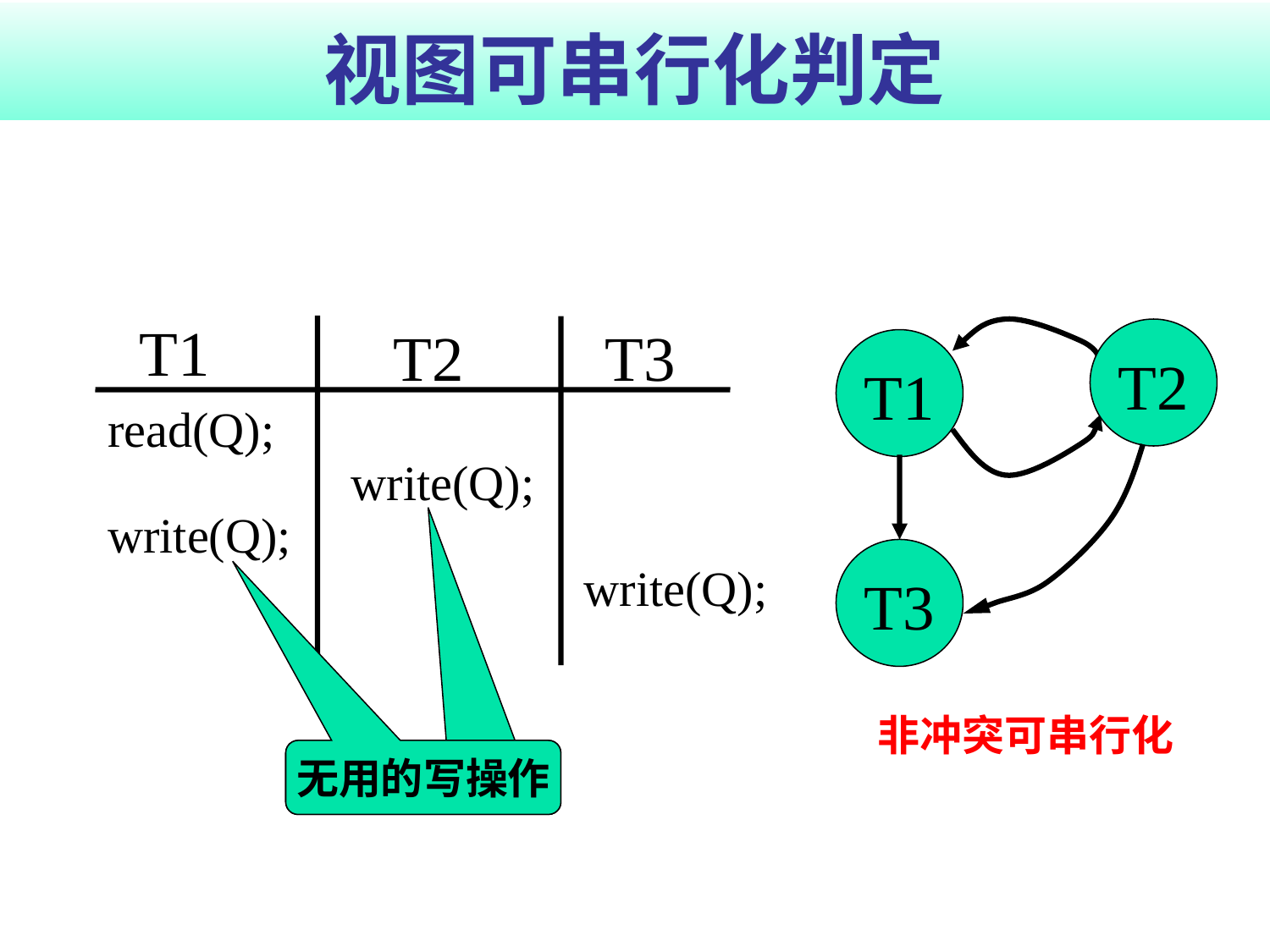

# 视图可串行化判定

T1
T2
T3

T2
T1

read(Q);

write(Q);
write(Q);

T3
write(Q);
非冲突可串行化

无用的写操作